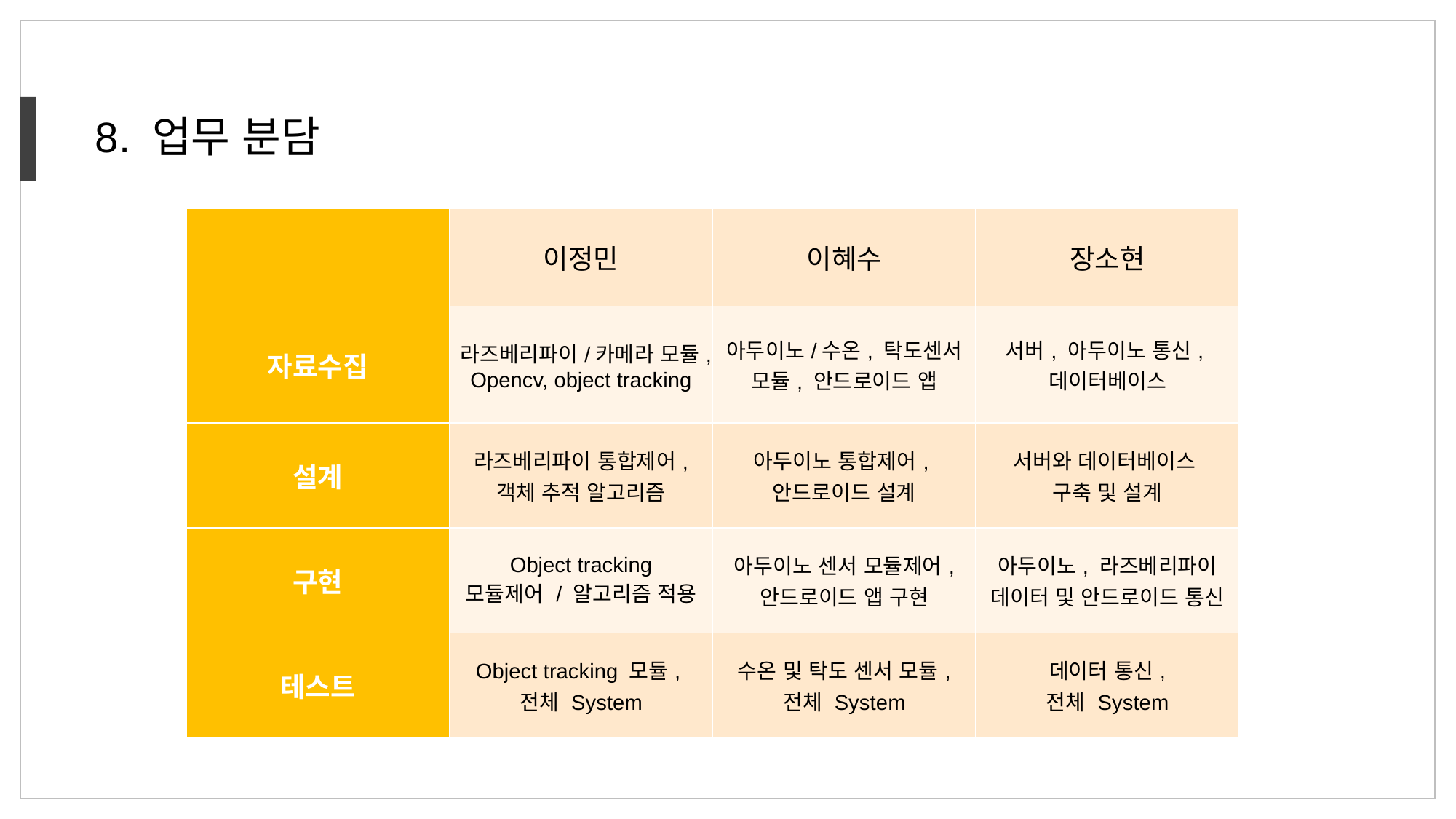

8. 업무 분담
|  | 이정민 | 이혜수 | 장소현 |
| --- | --- | --- | --- |
| 자료수집 | 라즈베리파이/카메라 모듈, Opencv, object tracking | 아두이노/수온, 탁도센서 모듈, 안드로이드 앱 | 서버, 아두이노 통신, 데이터베이스 |
| 설계 | 라즈베리파이 통합제어, 객체 추적 알고리즘 | 아두이노 통합제어, 안드로이드 설계 | 서버와 데이터베이스 구축 및 설계 |
| 구현 | Object tracking 모듈제어 / 알고리즘 적용 | 아두이노 센서 모듈제어, 안드로이드 앱 구현 | 아두이노, 라즈베리파이 데이터 및 안드로이드 통신 |
| 테스트 | Object tracking 모듈, 전체 System | 수온 및 탁도 센서 모듈, 전체 System | 데이터 통신, 전체 System |